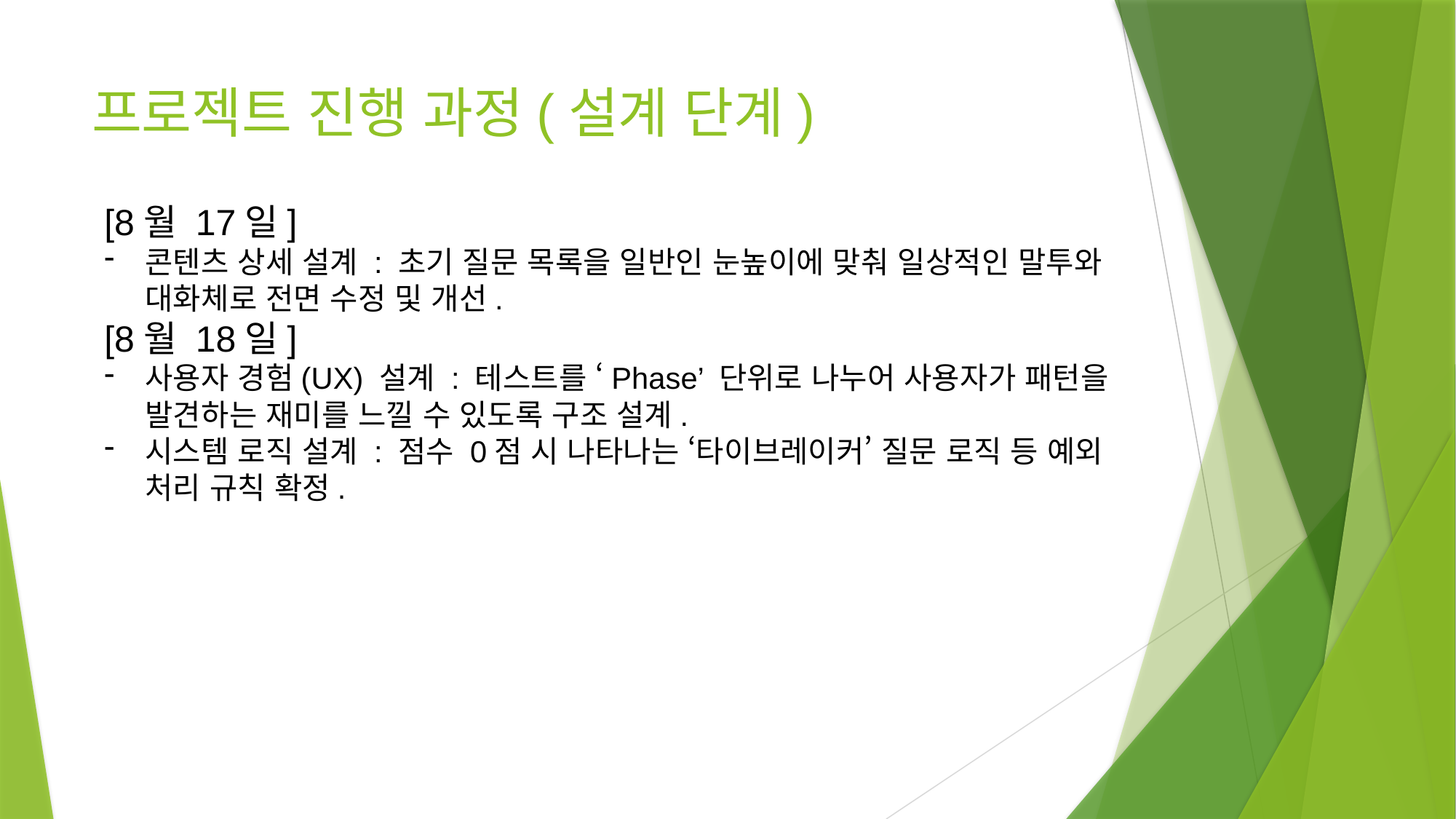

# 프로젝트 진행 과정(설계 단계)
[8월 17일]
콘텐츠 상세 설계 : 초기 질문 목록을 일반인 눈높이에 맞춰 일상적인 말투와 대화체로 전면 수정 및 개선.
[8월 18일]
사용자 경험(UX) 설계 : 테스트를 ‘Phase’ 단위로 나누어 사용자가 패턴을 발견하는 재미를 느낄 수 있도록 구조 설계.
시스템 로직 설계 : 점수 0점 시 나타나는 ‘타이브레이커’ 질문 로직 등 예외 처리 규칙 확정.